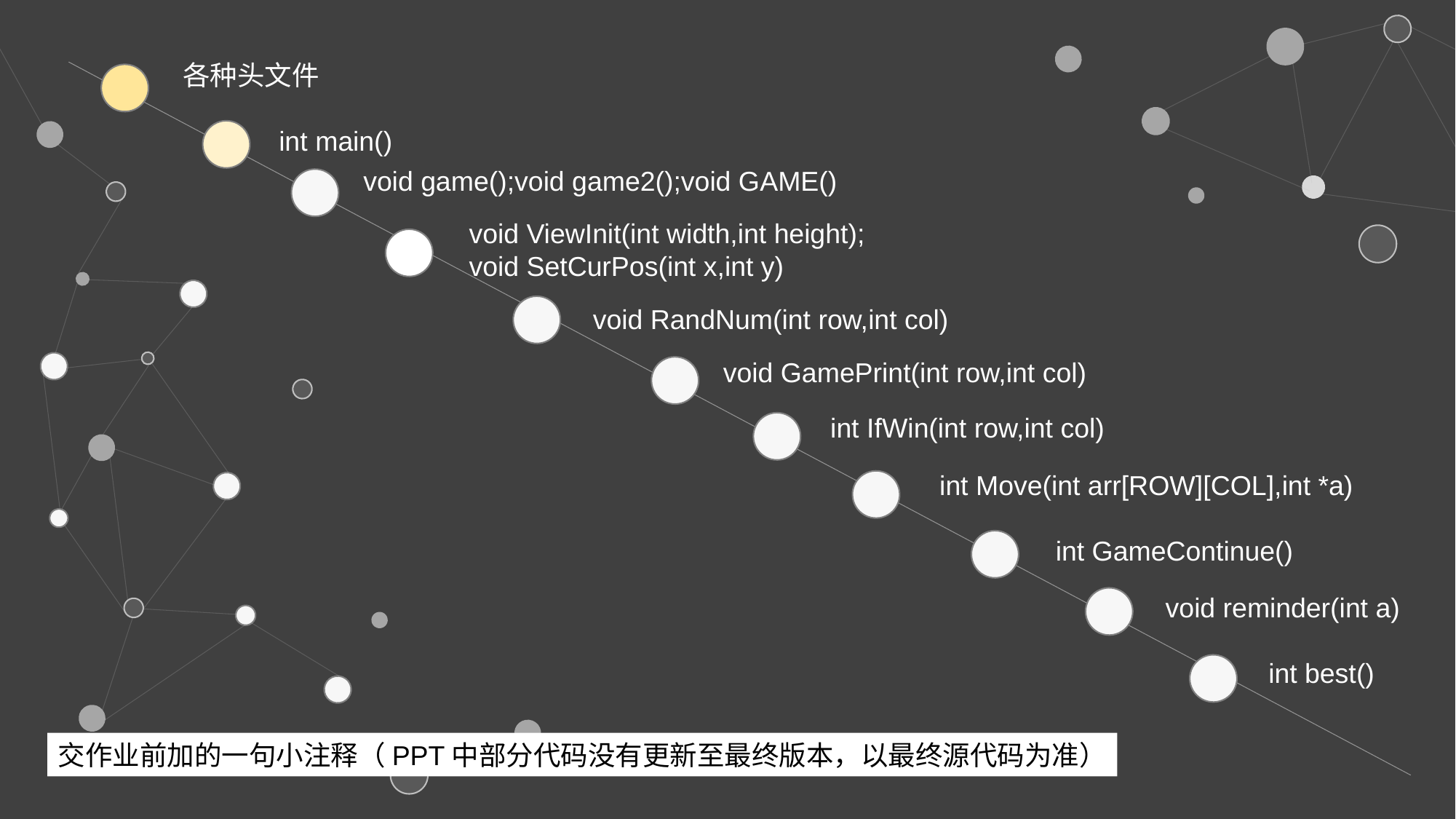

各种头文件

int main()

void game();void game2();void GAME()

void ViewInit(int width,int height);
void SetCurPos(int x,int y)

 void RandNum(int row,int col)
 void GamePrint(int row,int col)

 int IfWin(int row,int col)

  int Move(int arr[ROW][COL],int *a)

 int GameContinue()

 void reminder(int a)

 int best()

交作业前加的一句小注释（PPT中部分代码没有更新至最终版本，以最终源代码为准）